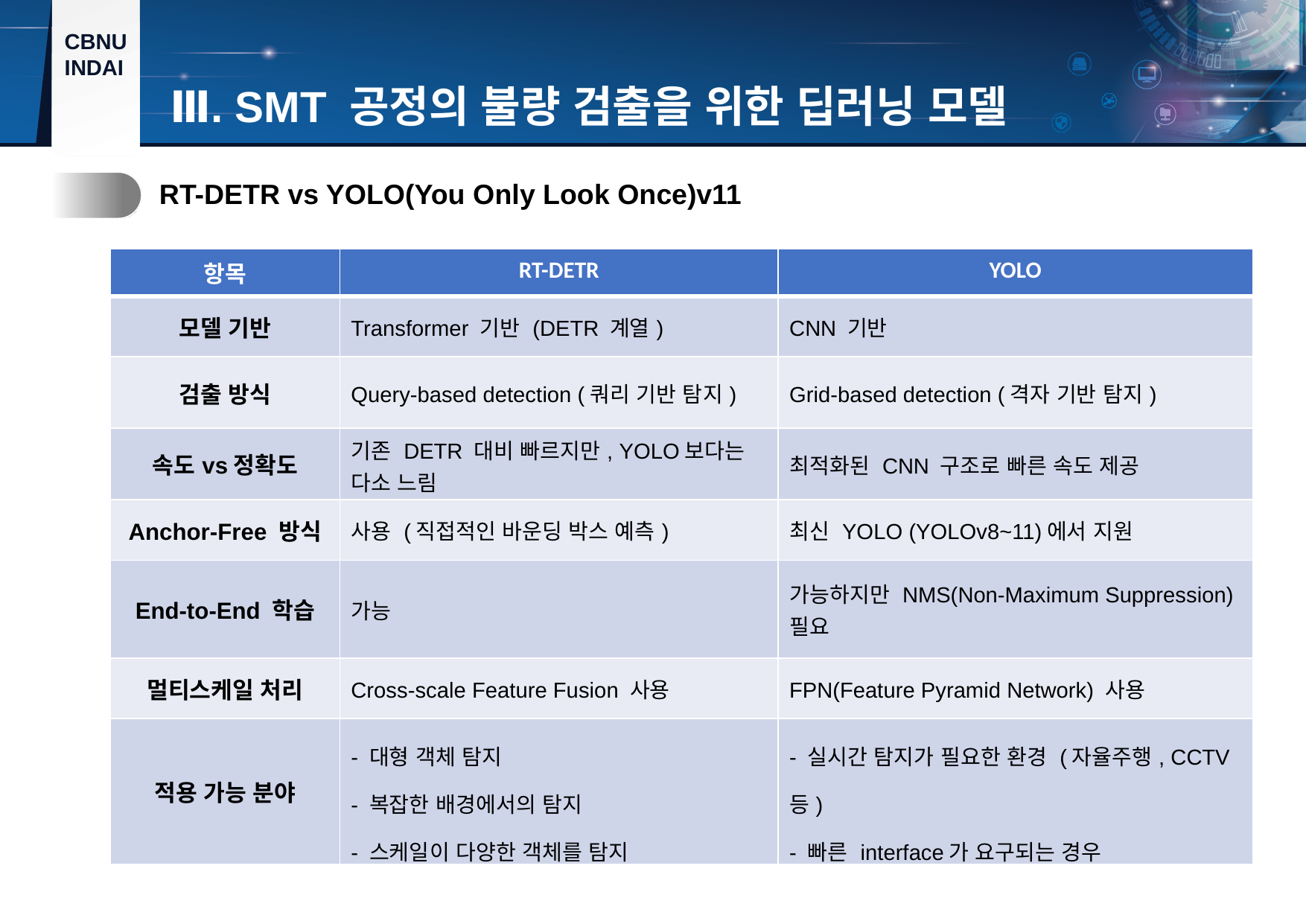

Ⅲ. SMT 공정의 불량 검출을 위한 딥러닝 모델

3.
RT-DETR vs YOLO(You Only Look Once)v11
| 항목 | RT-DETR | YOLO |
| --- | --- | --- |
| 모델 기반 | Transformer 기반 (DETR 계열) | CNN 기반 |
| 검출 방식 | Query-based detection (쿼리 기반 탐지) | Grid-based detection (격자 기반 탐지) |
| 속도vs정확도 | 기존 DETR 대비 빠르지만, YOLO보다는 다소 느림 | 최적화된 CNN 구조로 빠른 속도 제공 |
| Anchor-Free 방식 | 사용 (직접적인 바운딩 박스 예측) | 최신 YOLO (YOLOv8~11)에서 지원 |
| End-to-End 학습 | 가능 | 가능하지만 NMS(Non-Maximum Suppression) 필요 |
| 멀티스케일 처리 | Cross-scale Feature Fusion 사용 | FPN(Feature Pyramid Network) 사용 |
| 적용 가능 분야 | - 대형 객체 탐지 - 복잡한 배경에서의 탐지 - 스케일이 다양한 객체를 탐지 | - 실시간 탐지가 필요한 환경 (자율주행, CCTV 등) - 빠른 interface가 요구되는 경우 |